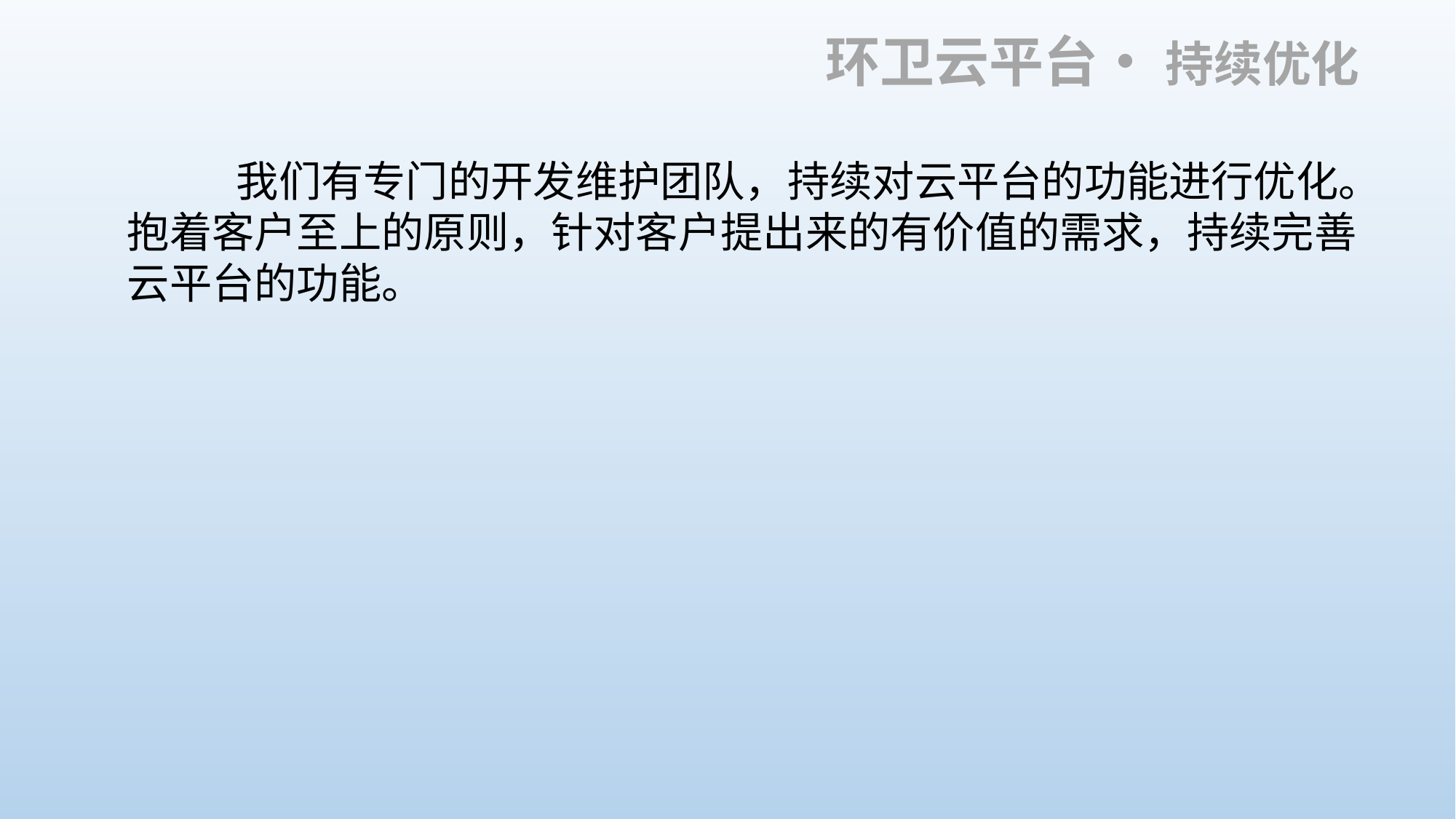

环卫云平台• 持续优化

	我们有专门的开发维护团队，持续对云平台的功能进行优化。抱着客户至上的原则，针对客户提出来的有价值的需求，持续完善云平台的功能。